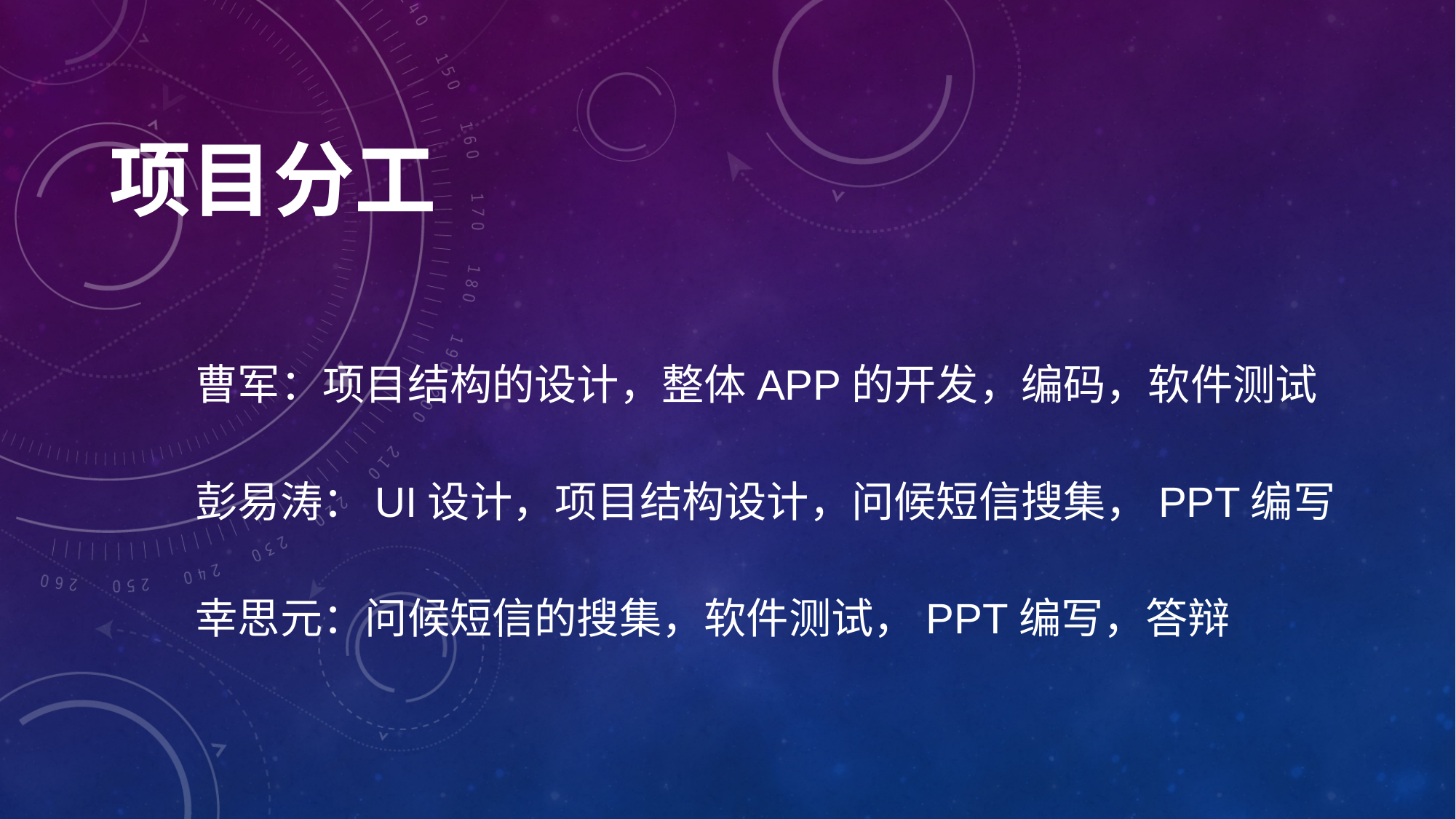

# 项目分工

曹军：项目结构的设计，整体APP的开发，编码，软件测试
彭易涛：UI设计，项目结构设计，问候短信搜集，PPT编写
幸思元：问候短信的搜集，软件测试，ppt编写，答辩